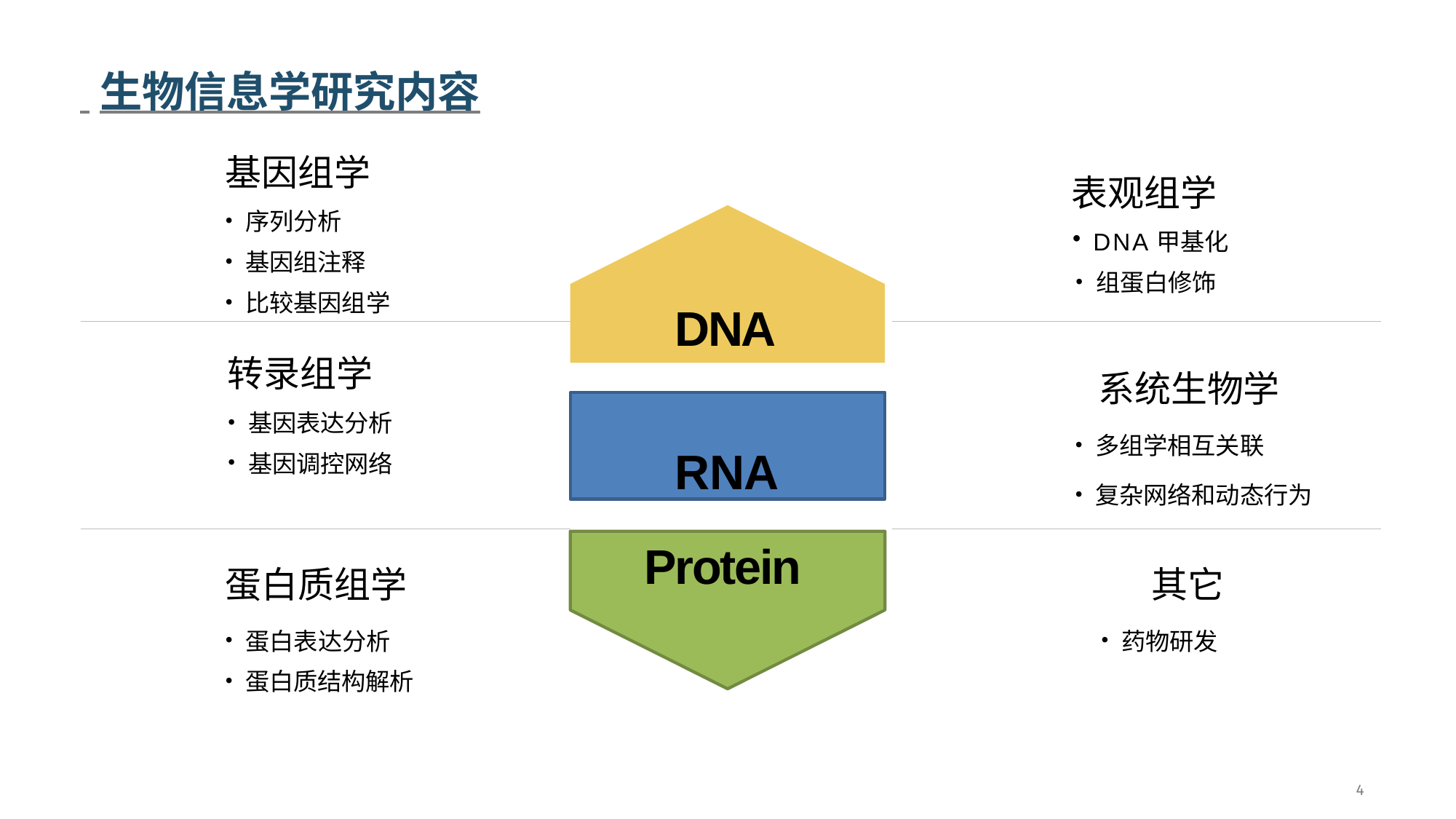

生物信息学研究内容
基因组学
序列分析
基因组注释
比较基因组学
表观组学
DNA甲基化
组蛋白修饰

DNA

转录组学
基因表达分析
基因调控网络

系统生物学
多组学相互关联
复杂网络和动态行为

RNA

Protein
蛋白质组学
蛋白表达分析
蛋白质结构解析
其它
药物研发
4